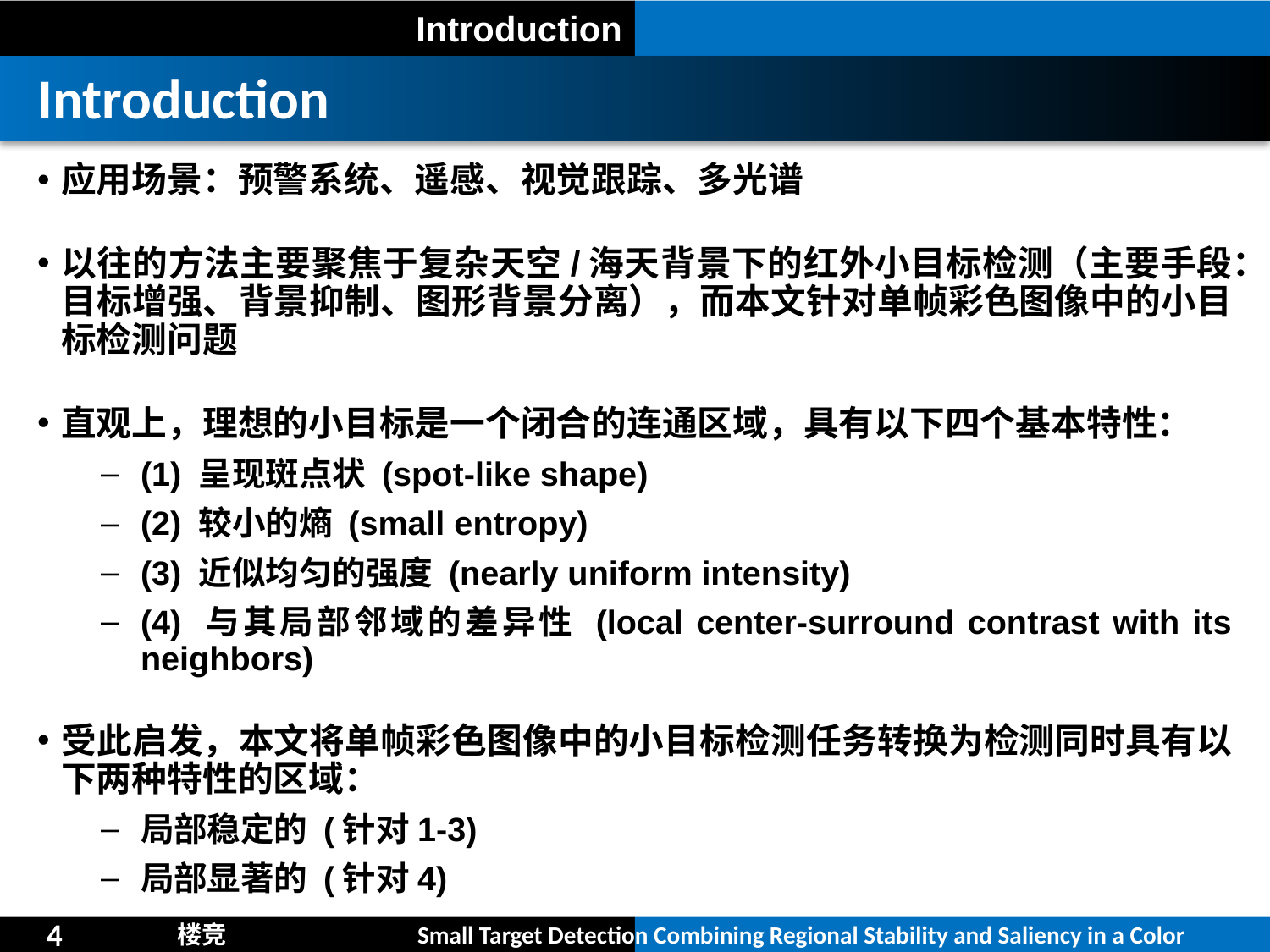

Introduction
Introduction
应用场景：预警系统、遥感、视觉跟踪、多光谱

以往的方法主要聚焦于复杂天空/海天背景下的红外小目标检测（主要手段：目标增强、背景抑制、图形背景分离），而本文针对单帧彩色图像中的小目标检测问题

直观上，理想的小目标是一个闭合的连通区域，具有以下四个基本特性：
(1) 呈现斑点状 (spot-like shape)
(2) 较小的熵 (small entropy)
(3) 近似均匀的强度 (nearly uniform intensity)
(4) 与其局部邻域的差异性 (local center-surround contrast with its neighbors)

受此启发，本文将单帧彩色图像中的小目标检测任务转换为检测同时具有以下两种特性的区域：
局部稳定的 (针对1-3)
局部显著的 (针对4)